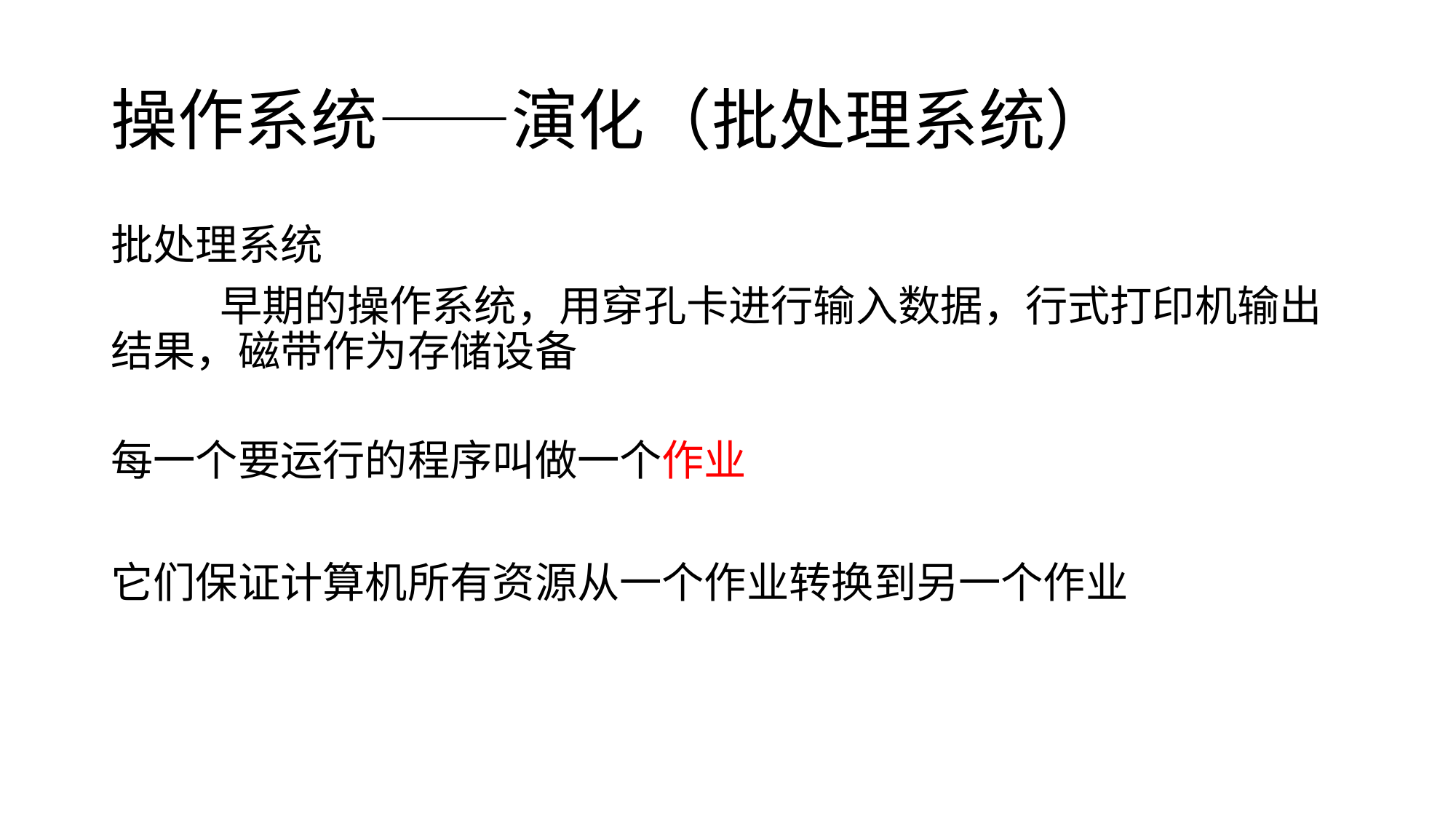

# 操作系统——演化（批处理系统）
批处理系统
	早期的操作系统，用穿孔卡进行输入数据，行式打印机输出结果，磁带作为存储设备

每一个要运行的程序叫做一个作业

它们保证计算机所有资源从一个作业转换到另一个作业